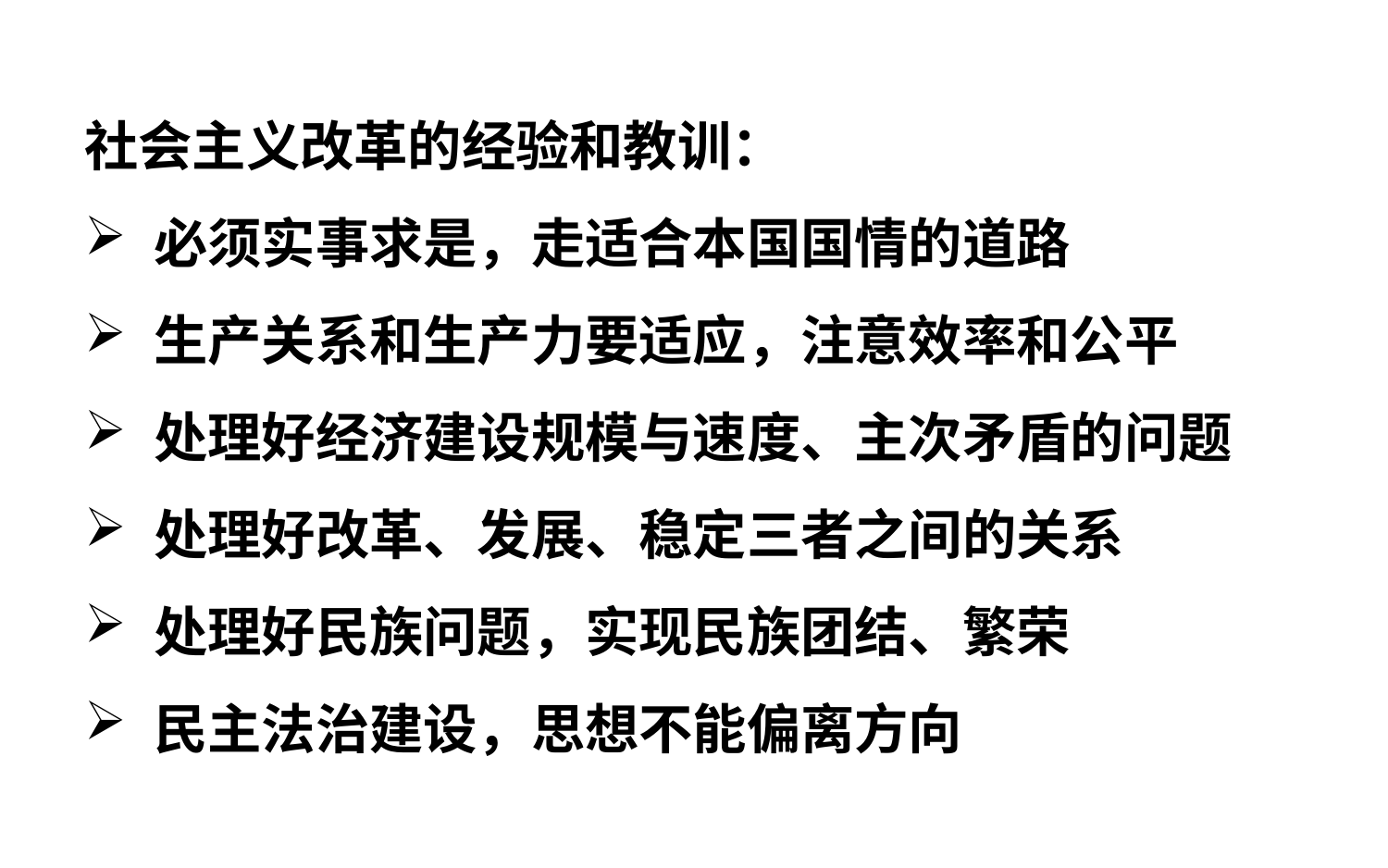

社会主义改革的经验和教训：
必须实事求是，走适合本国国情的道路
生产关系和生产力要适应，注意效率和公平
处理好经济建设规模与速度、主次矛盾的问题
处理好改革、发展、稳定三者之间的关系
处理好民族问题，实现民族团结、繁荣
民主法治建设，思想不能偏离方向